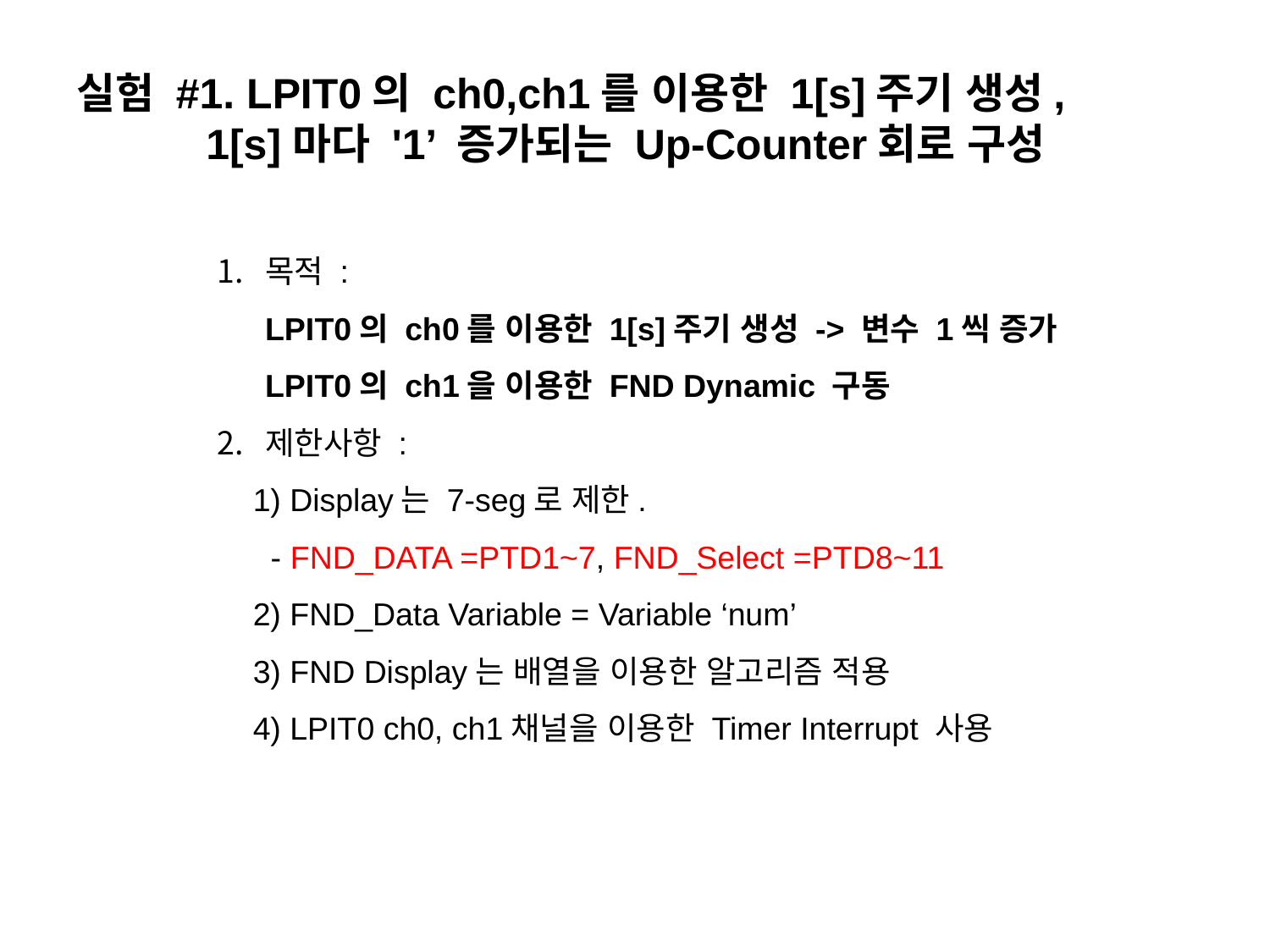

# 실험 #1. LPIT0의 ch0,ch1를 이용한 1[s]주기 생성, 1[s]마다 '1’ 증가되는 Up-Counter회로 구성
목적 :
LPIT0의 ch0를 이용한 1[s]주기 생성 -> 변수 1씩 증가
LPIT0의 ch1을 이용한 FND Dynamic 구동
제한사항 :
    1) Display는 7-seg로 제한.
      - FND_DATA =PTD1~7, FND_Select =PTD8~11
    2) FND_Data Variable = Variable ‘num’
    3) FND Display는 배열을 이용한 알고리즘 적용
    4) LPIT0 ch0, ch1채널을 이용한 Timer Interrupt 사용